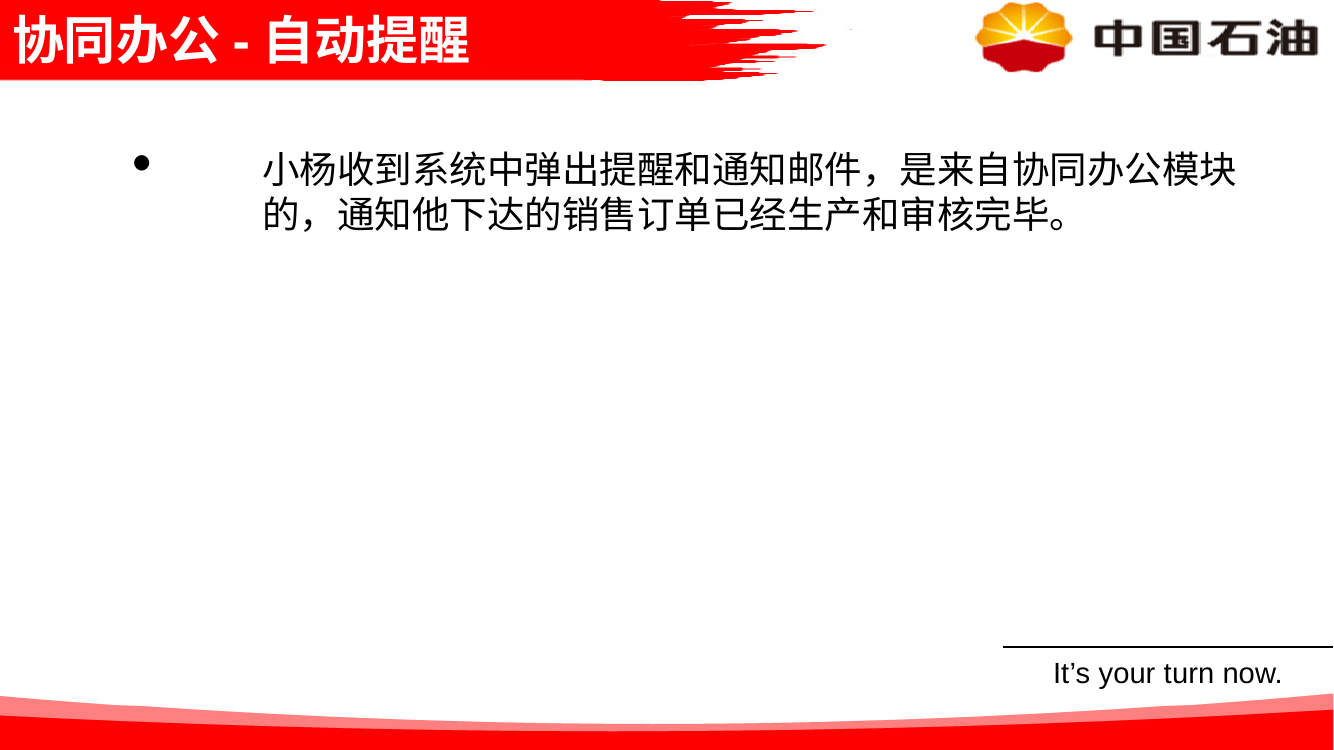

# 协同办公-自动提醒
小杨收到系统中弹出提醒和通知邮件，是来自协同办公模块的，通知他下达的销售订单已经生产和审核完毕。
It’s your turn now.